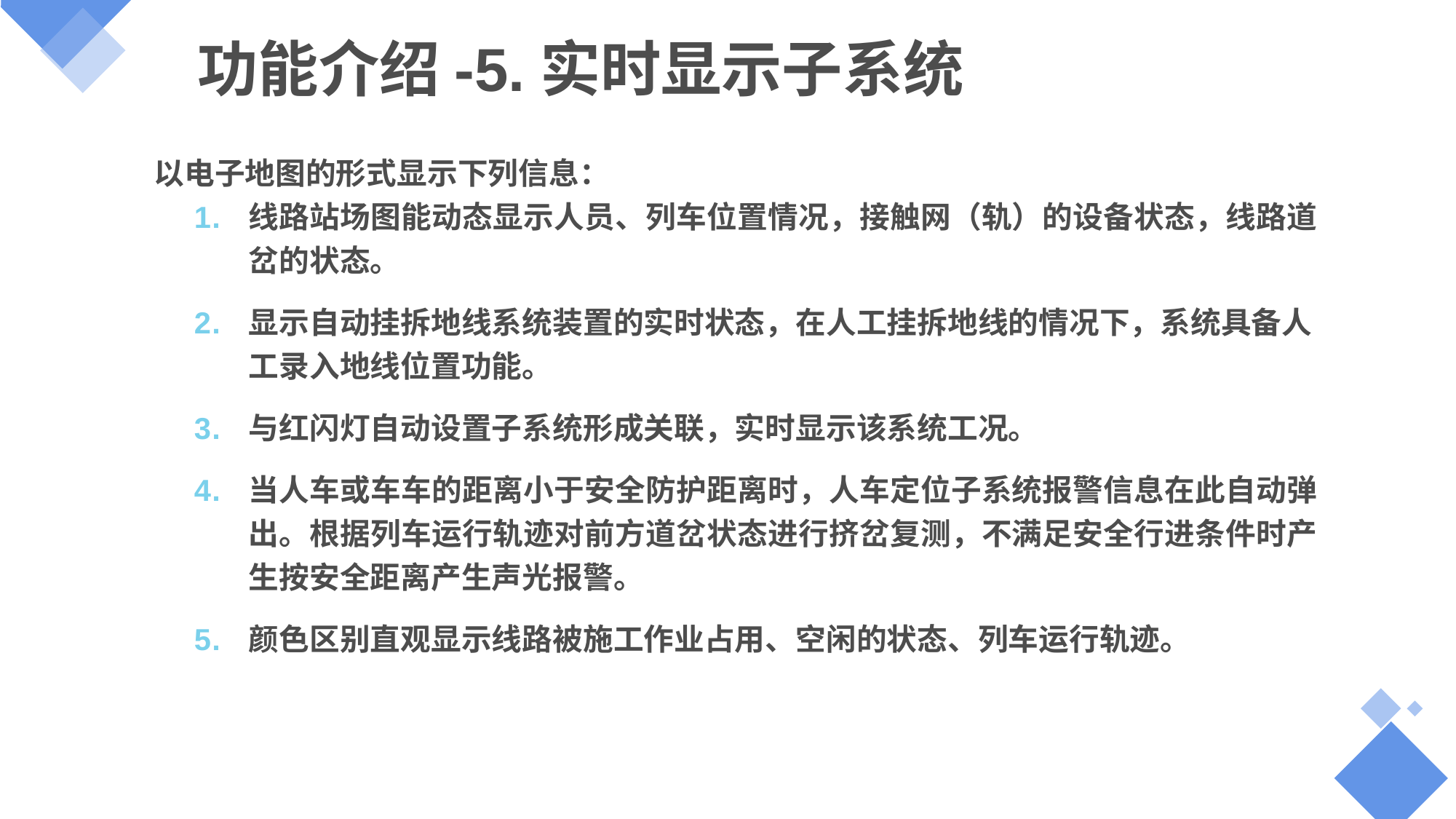

# 功能介绍-5.实时显示子系统
 以电子地图的形式显示下列信息：
线路站场图能动态显示人员、列车位置情况，接触网（轨）的设备状态，线路道岔的状态。
显示自动挂拆地线系统装置的实时状态，在人工挂拆地线的情况下，系统具备人工录入地线位置功能。
与红闪灯自动设置子系统形成关联，实时显示该系统工况。
当人车或车车的距离小于安全防护距离时，人车定位子系统报警信息在此自动弹出。根据列车运行轨迹对前方道岔状态进行挤岔复测，不满足安全行进条件时产生按安全距离产生声光报警。
颜色区别直观显示线路被施工作业占用、空闲的状态、列车运行轨迹。